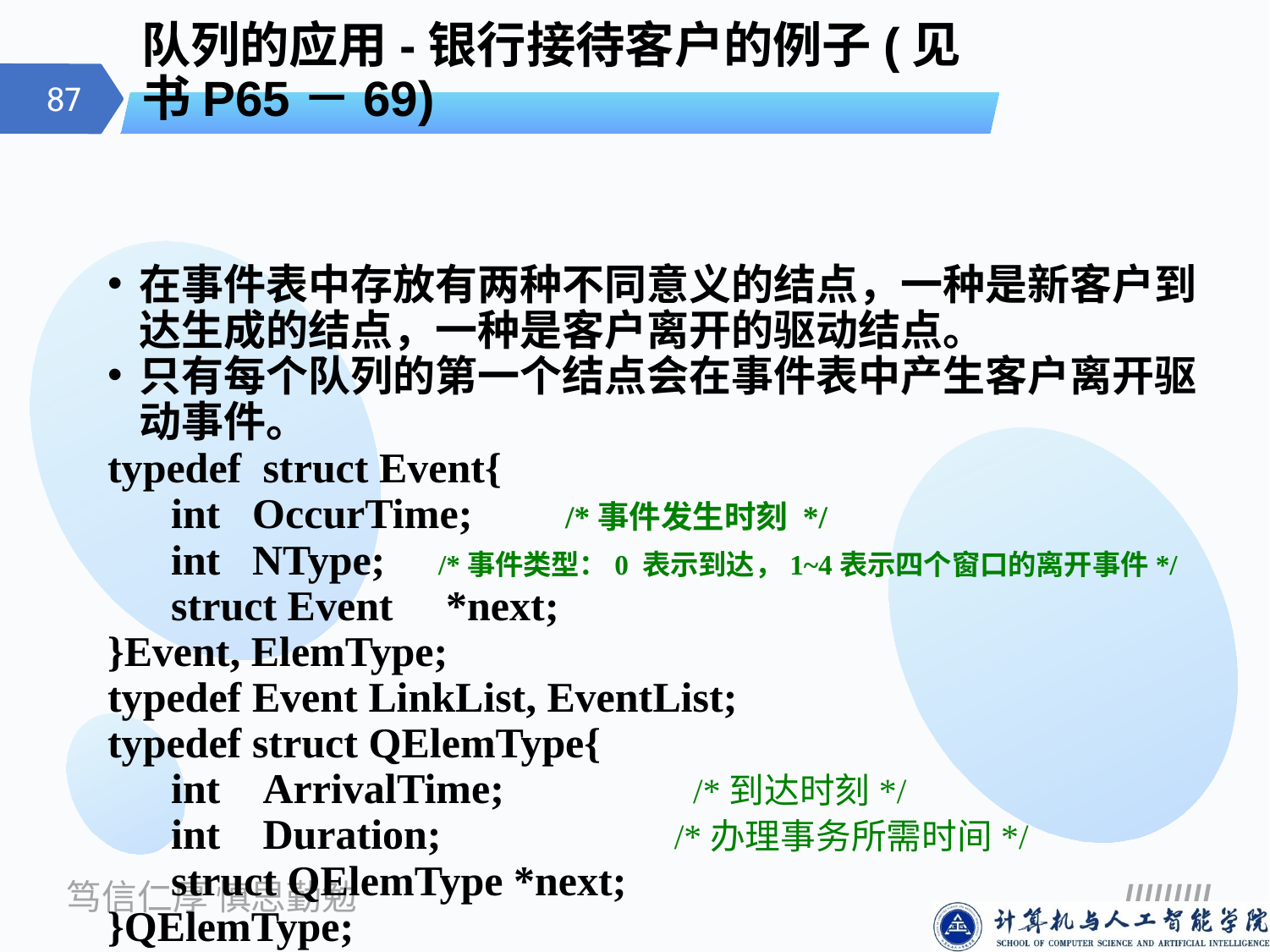

# 队列的应用-银行接待客户的例子(见书P65－69)
在事件表中存放有两种不同意义的结点，一种是新客户到达生成的结点，一种是客户离开的驱动结点。
只有每个队列的第一个结点会在事件表中产生客户离开驱动事件。
typedef  struct Event{
   int   OccurTime;         /*事件发生时刻 */
   int   NType;     /*事件类型：0 表示到达，1~4表示四个窗口的离开事件*/
   struct Event     *next;
}Event, ElemType;
typedef Event LinkList, EventList;
typedef struct QElemType{
   int    ArrivalTime;                  /*到达时刻*/
   int    Duration;                      /*办理事务所需时间*/
   struct QElemType *next;
}QElemType;